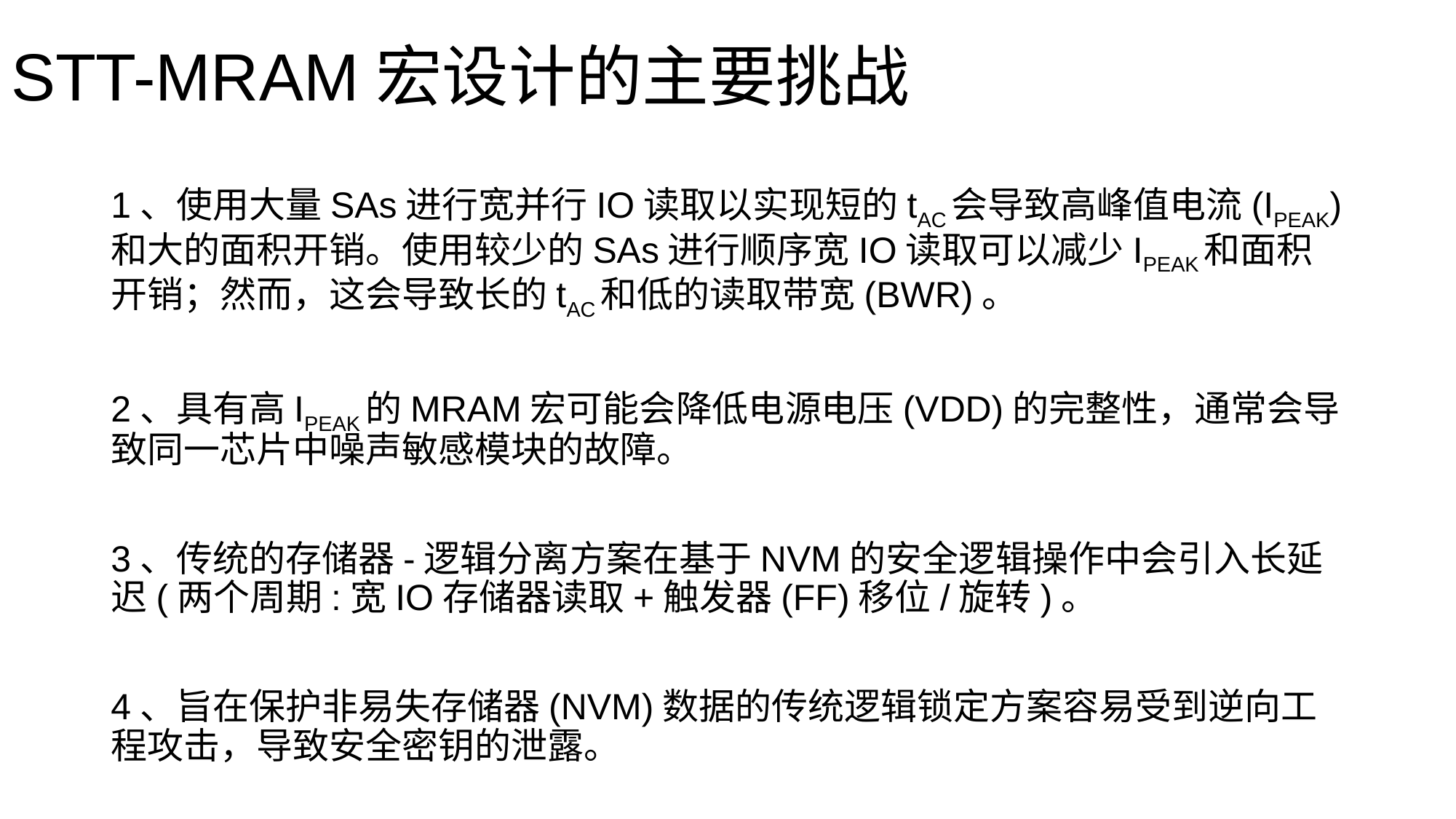

# STT-MRAM宏设计的主要挑战
1、使用大量SAs进行宽并行IO读取以实现短的tAC会导致高峰值电流(IPEAK)和大的面积开销。使用较少的SAs进行顺序宽IO读取可以减少IPEAK和面积开销；然而，这会导致长的tAC和低的读取带宽(BWR)。

2、具有高IPEAK的MRAM宏可能会降低电源电压(VDD)的完整性，通常会导致同一芯片中噪声敏感模块的故障。

3、传统的存储器-逻辑分离方案在基于NVM的安全逻辑操作中会引入长延迟(两个周期:宽IO存储器读取+触发器(FF)移位/旋转)。

4、旨在保护非易失存储器(NVM)数据的传统逻辑锁定方案容易受到逆向工程攻击，导致安全密钥的泄露。